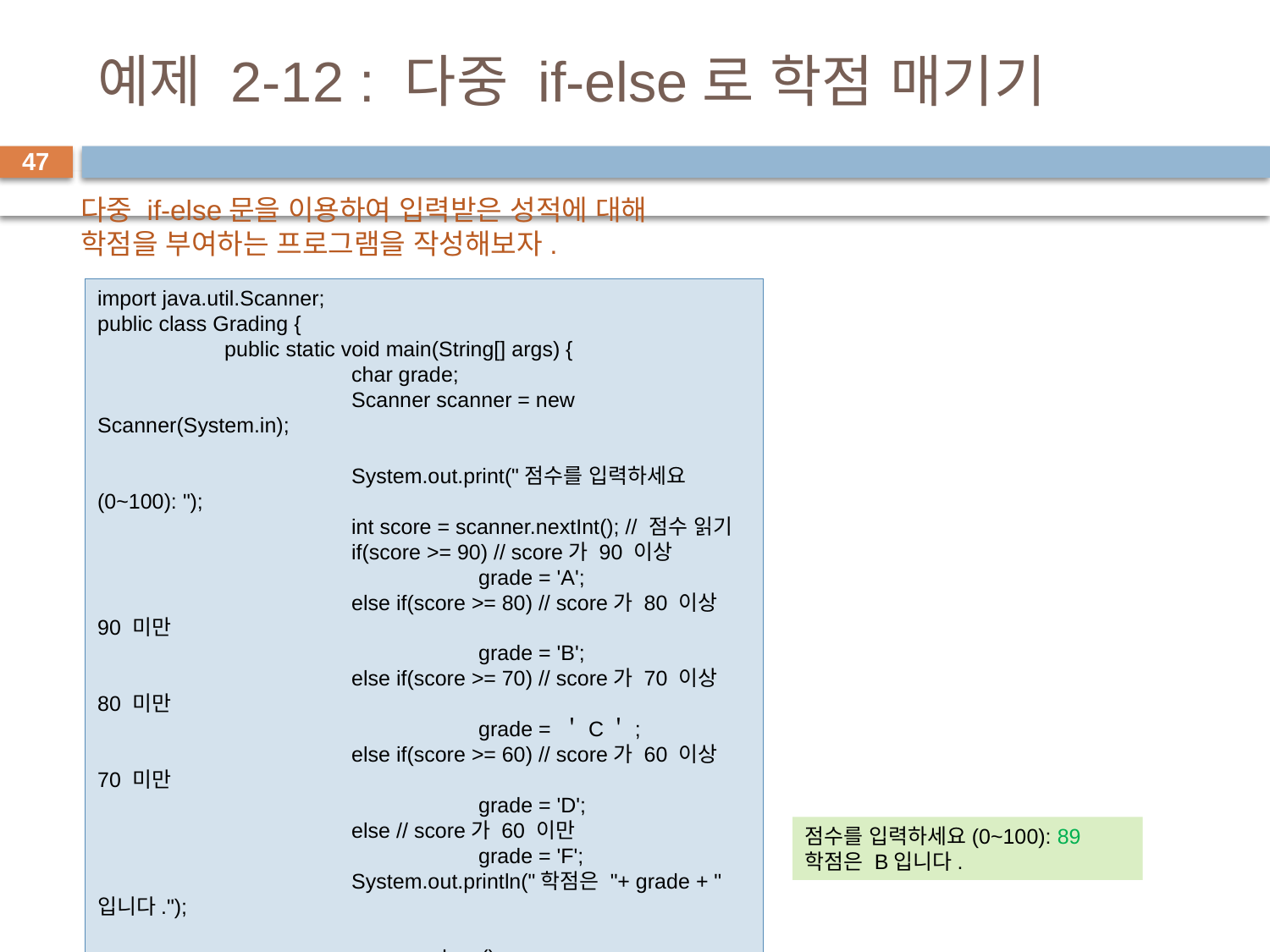

# 예제 2-12 : 다중 if-else로 학점 매기기
47
다중 if-else문을 이용하여 입력받은 성적에 대해
학점을 부여하는 프로그램을 작성해보자.
import java.util.Scanner;
public class Grading {
	public static void main(String[] args) {
		char grade;
		Scanner scanner = new Scanner(System.in);

		System.out.print("점수를 입력하세요(0~100): ");
		int score = scanner.nextInt(); // 점수 읽기
		if(score >= 90) // score가 90 이상
			grade = 'A';
		else if(score >= 80) // score가 80 이상 90 미만
			grade = 'B';
		else if(score >= 70) // score가 70 이상 80 미만
			grade = ＇C＇;
		else if(score >= 60) // score가 60 이상 70 미만
			grade = 'D';
		else // score가 60 이만
			grade = 'F';
		System.out.println("학점은 "+ grade + "입니다.");

		scanner.close();
	}
}
점수를 입력하세요(0~100): 89
학점은 B입니다.